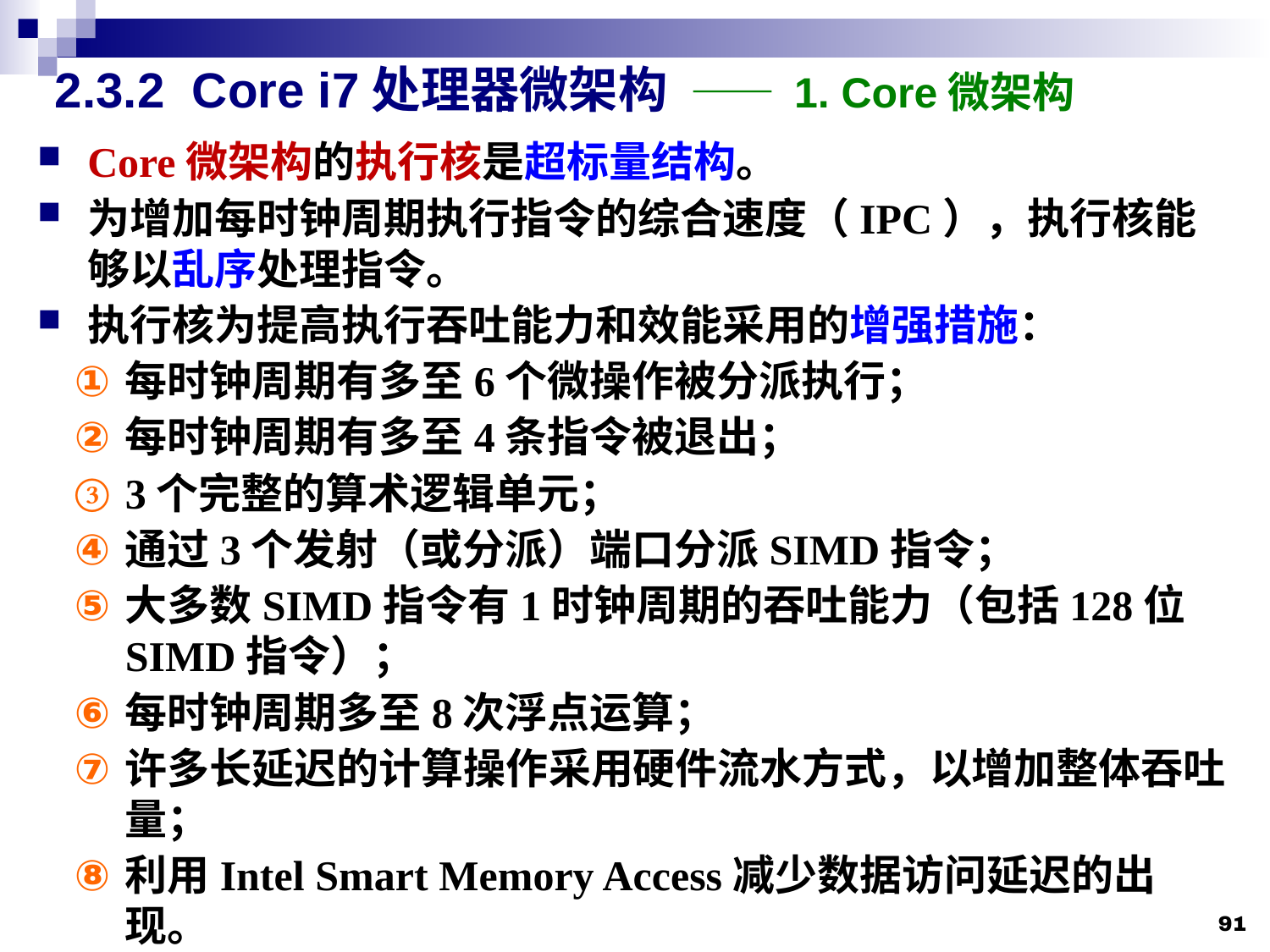

2.3.2  Core i7处理器微架构  —— 1. Core微架构
Core微架构的执行核是超标量结构。
为增加每时钟周期执行指令的综合速度（IPC），执行核能够以乱序处理指令。
执行核为提高执行吞吐能力和效能采用的增强措施：
每时钟周期有多至6个微操作被分派执行；
每时钟周期有多至4条指令被退出；
3个完整的算术逻辑单元；
通过3个发射（或分派）端口分派SIMD指令；
大多数SIMD指令有1时钟周期的吞吐能力（包括128位SIMD指令）；
每时钟周期多至8次浮点运算；
许多长延迟的计算操作采用硬件流水方式，以增加整体吞吐量；
利用Intel Smart Memory Access减少数据访问延迟的出现。
91